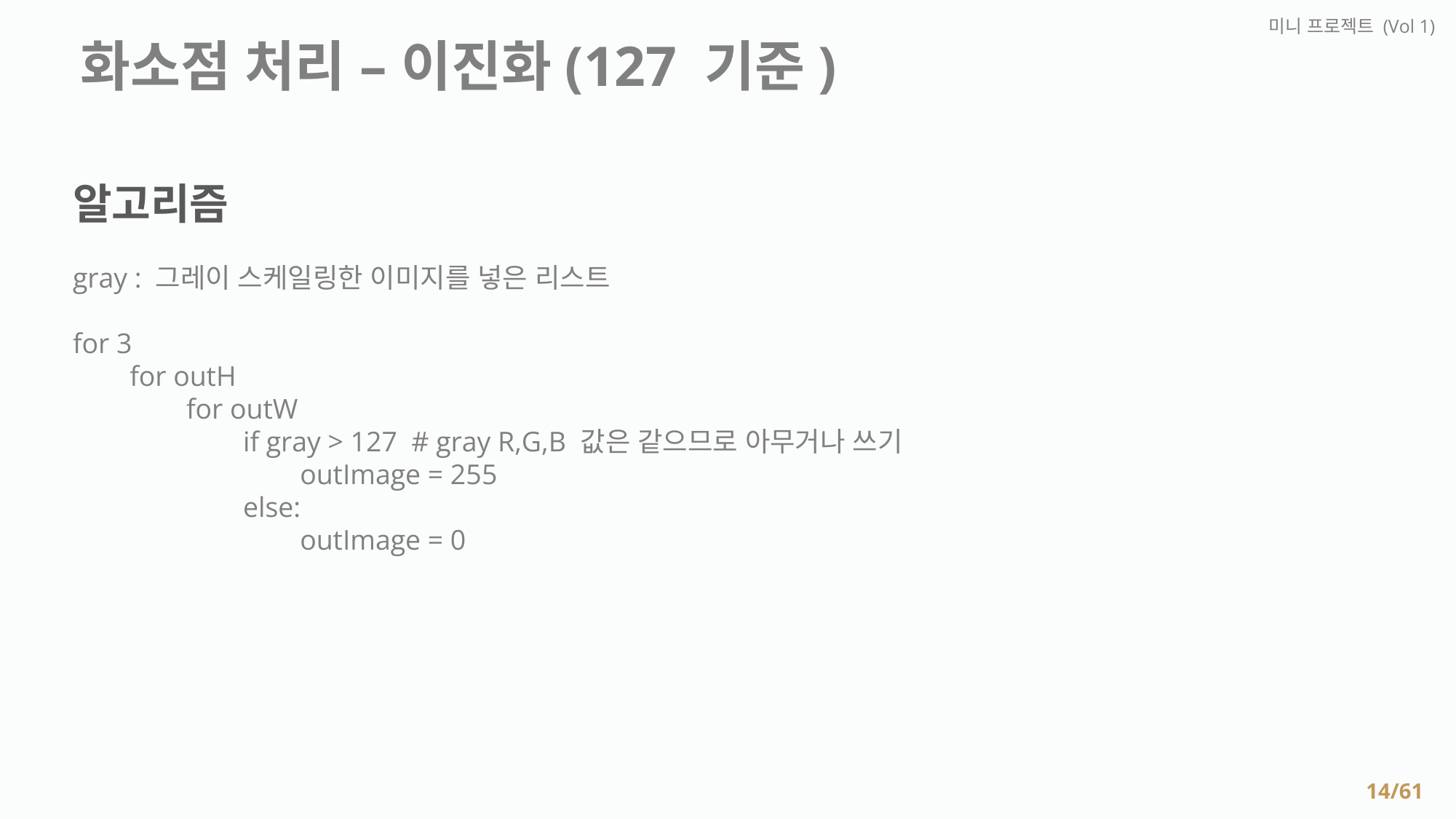

미니 프로젝트 (Vol 1)
    화소점 처리 – 이진화(127 기준)
알고리즘

gray : 그레이 스케일링한 이미지를 넣은 리스트

for 3
        for outH
                for outW
                        if gray > 127  # gray R,G,B 값은 같으므로 아무거나 쓰기
                                outImage = 255
                        else:
                                outImage = 0
14/61